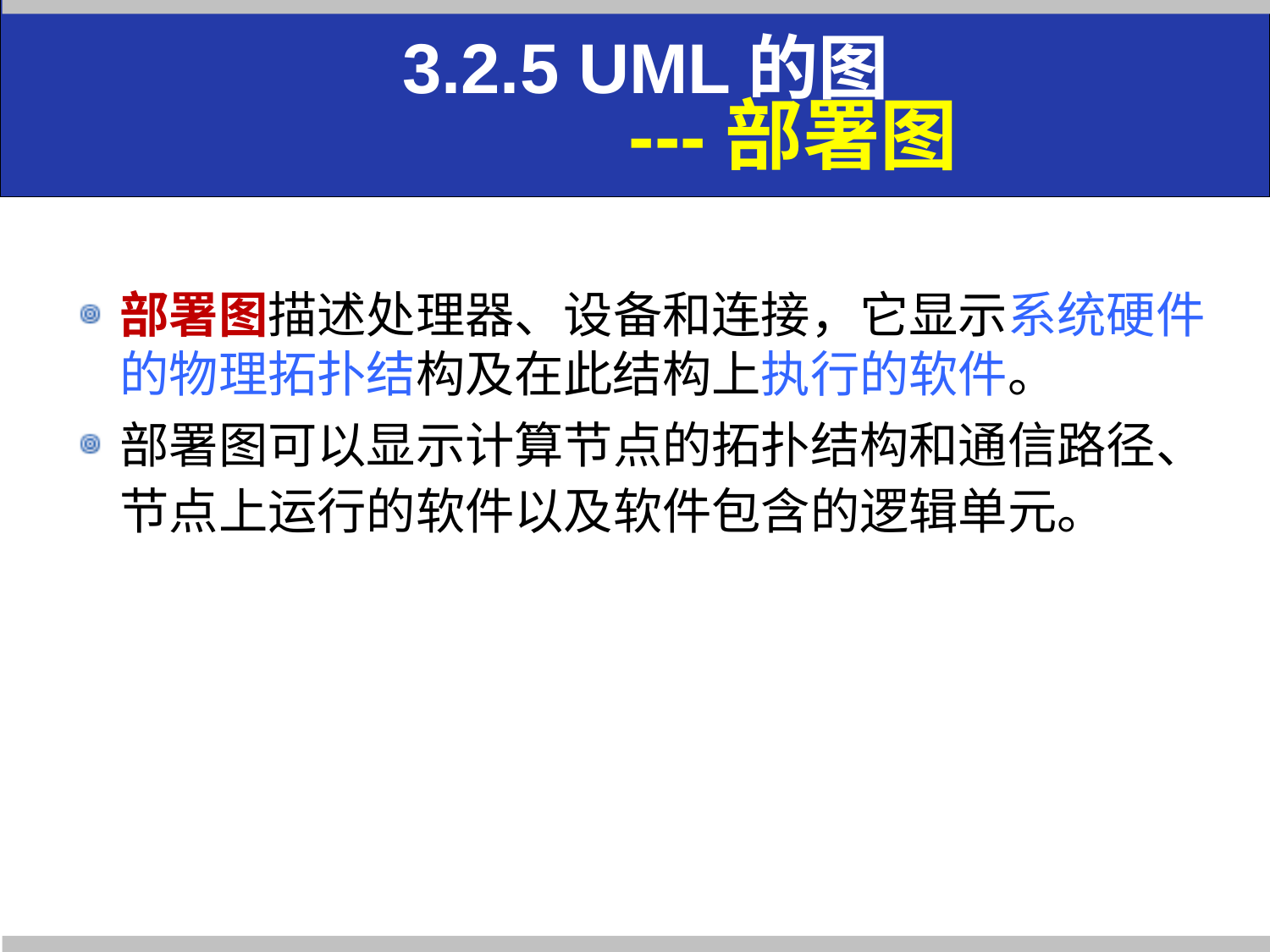

3.2.5 UML的图
                 ---部署图
部署图描述处理器、设备和连接，它显示系统硬件的物理拓扑结构及在此结构上执行的软件。
部署图可以显示计算节点的拓扑结构和通信路径、节点上运行的软件以及软件包含的逻辑单元。
367